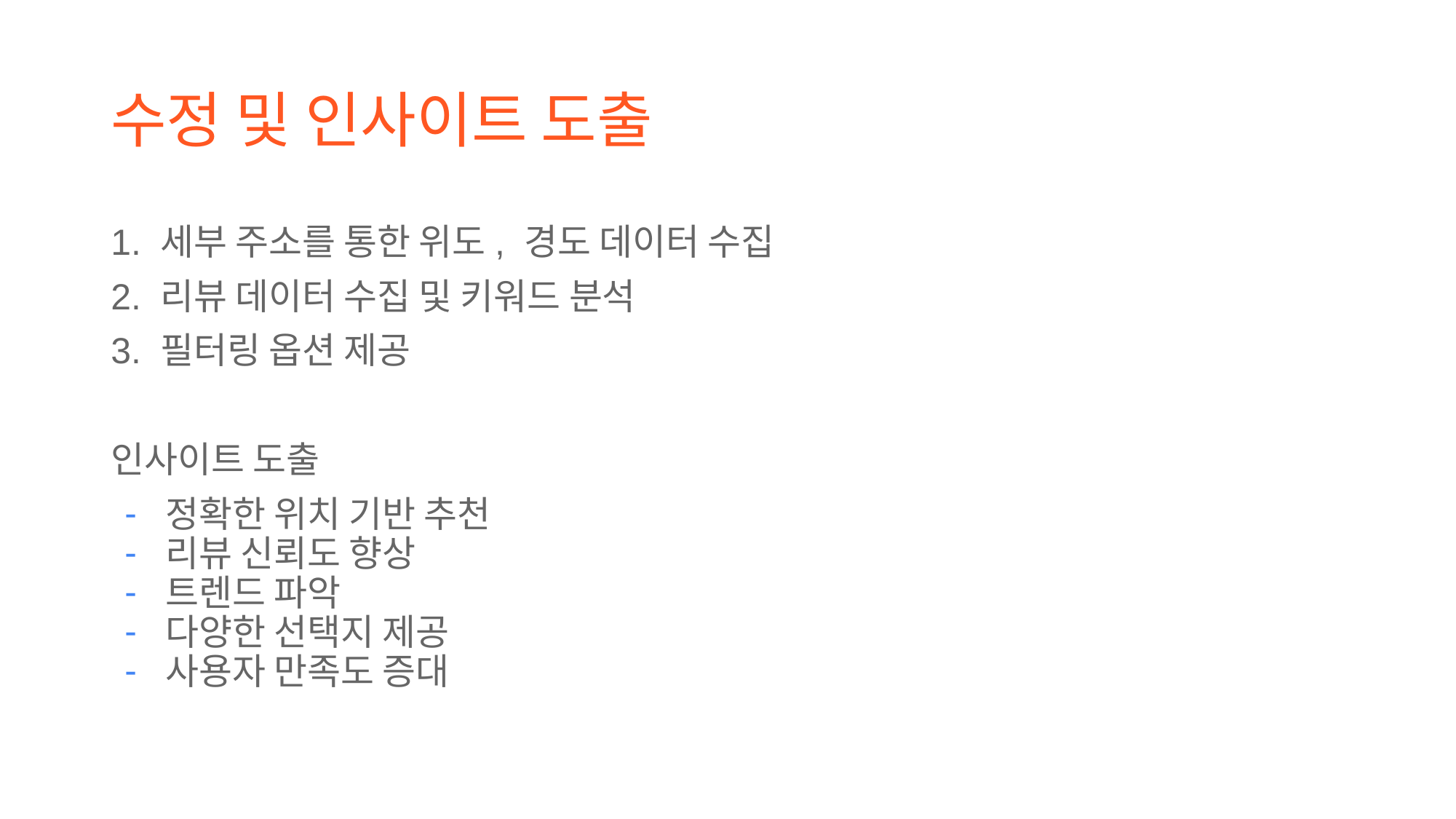

# 수정 및 인사이트 도출
1. 세부 주소를 통한 위도, 경도 데이터 수집
2. 리뷰 데이터 수집 및 키워드 분석
3. 필터링 옵션 제공

인사이트 도출
정확한 위치 기반 추천
리뷰 신뢰도 향상
트렌드 파악
다양한 선택지 제공
사용자 만족도 증대